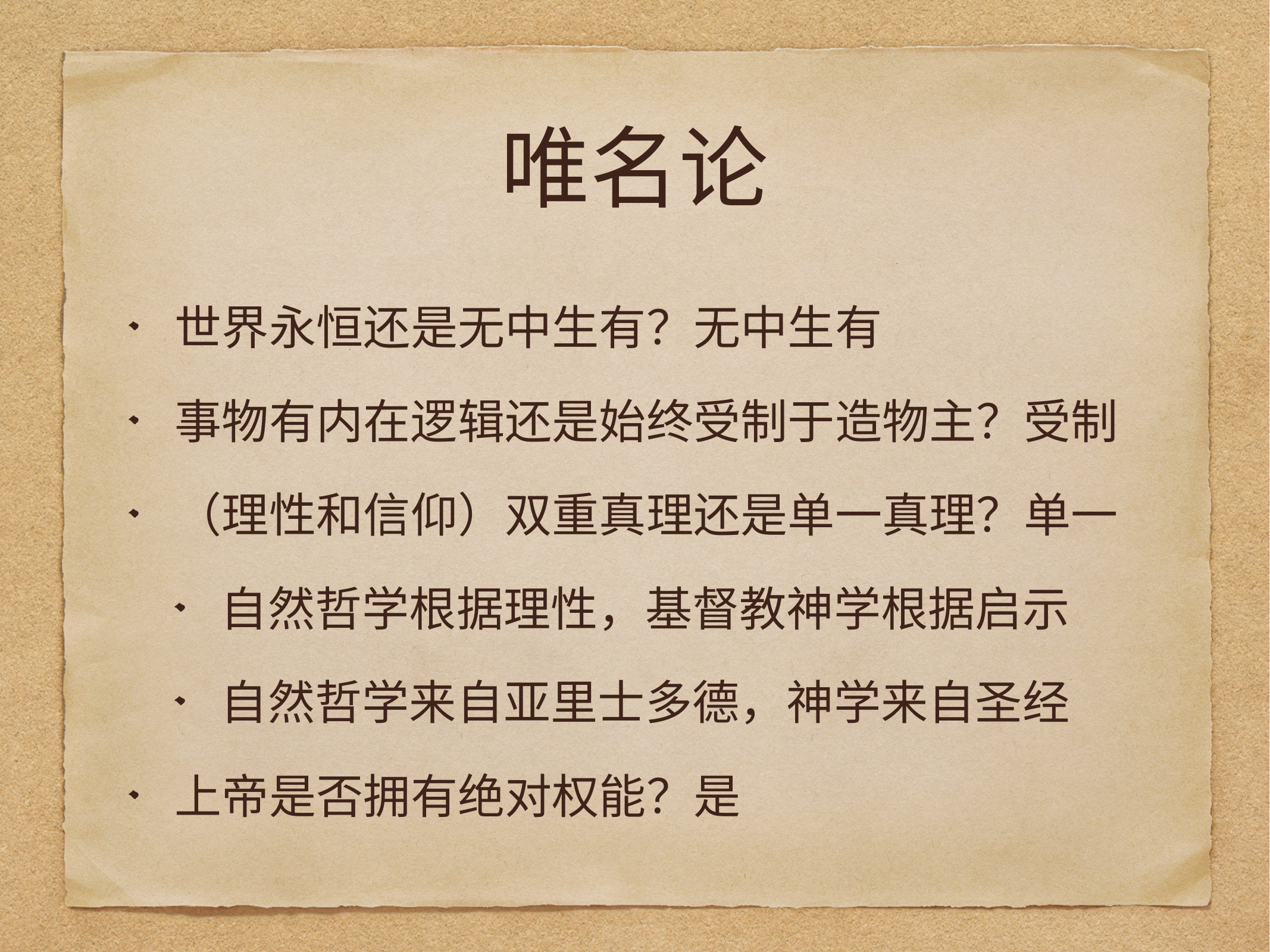

# 唯名论
世界永恒还是无中生有？无中生有
事物有内在逻辑还是始终受制于造物主？受制
（理性和信仰）双重真理还是单一真理？单一
自然哲学根据理性，基督教神学根据启示
自然哲学来自亚里士多德，神学来自圣经
上帝是否拥有绝对权能？是